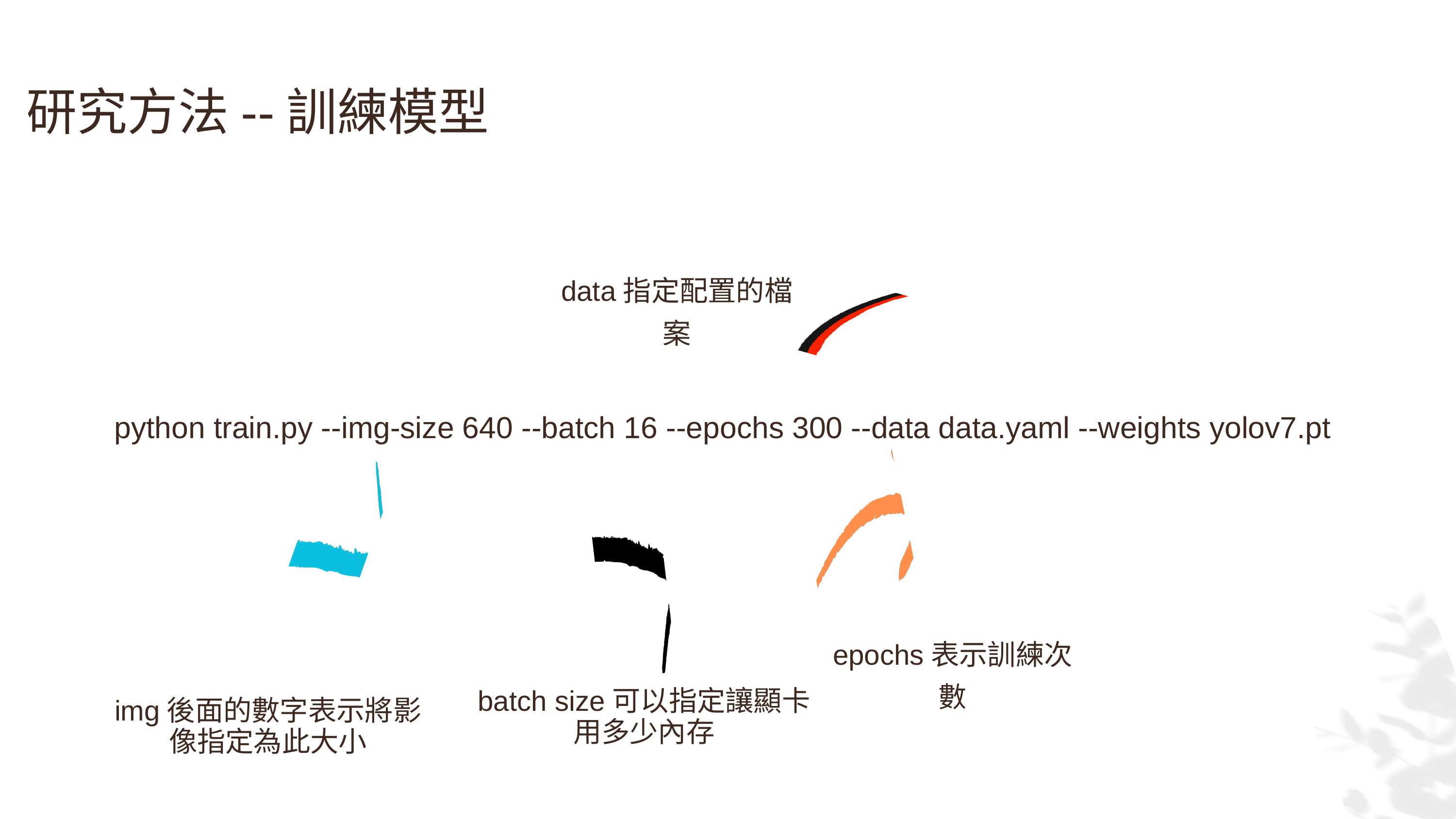

研究方法--訓練模型

data指定配置的檔案
python train.py --img-size 640 --batch 16 --epochs 300 --data data.yaml --weights yolov7.pt

epochs表示訓練次數
batch size可以指定讓顯卡用多少內存
img後面的數字表示將影像指定為此大小